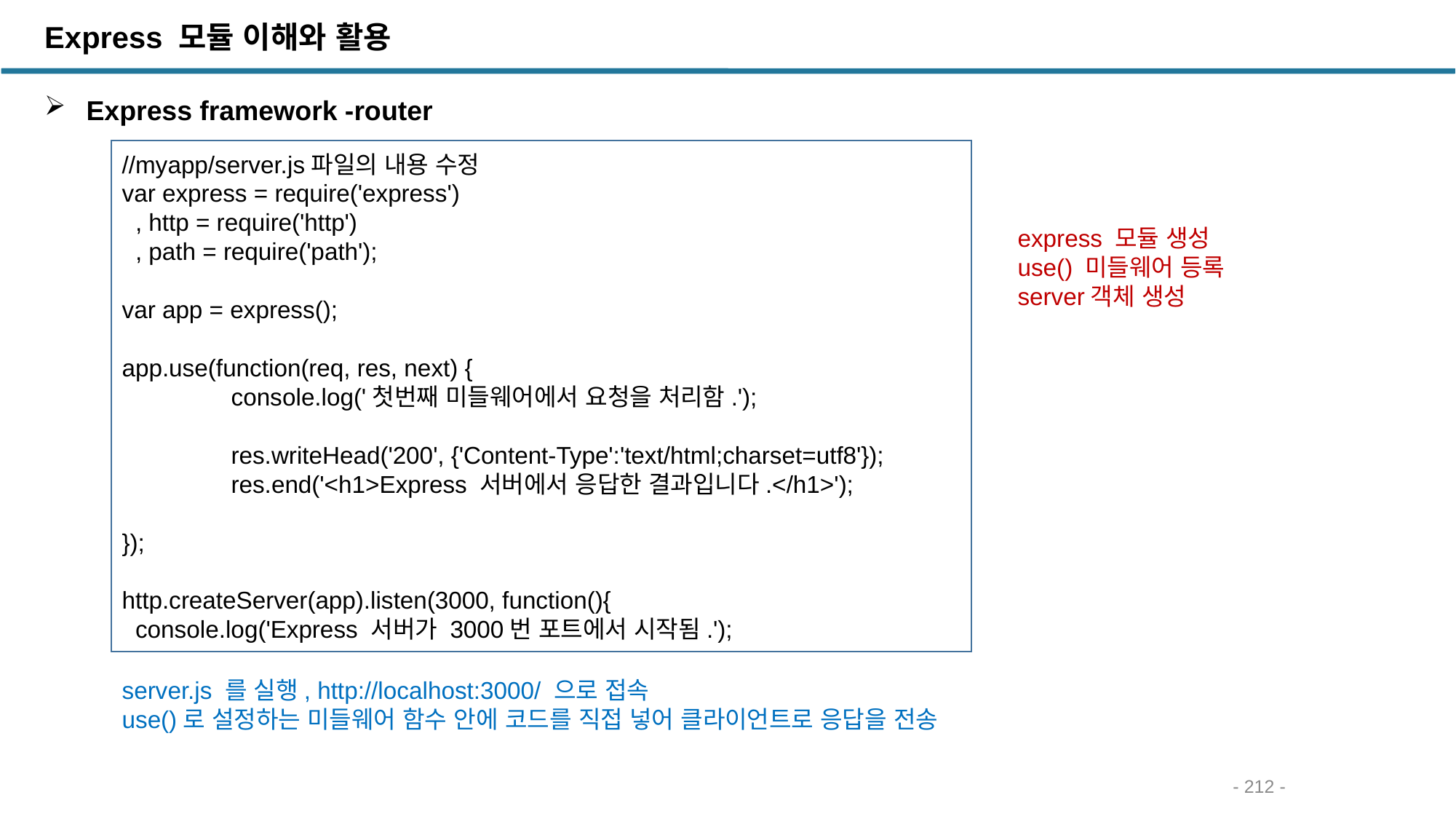

Express 모듈 이해와 활용
 Express framework -router

//myapp/server.js파일의 내용 수정
var express = require('express')
  , http = require('http')
  , path = require('path');

var app = express();

app.use(function(req, res, next) {
	console.log('첫번째 미들웨어에서 요청을 처리함.');

	res.writeHead('200', {'Content-Type':'text/html;charset=utf8'});
	res.end('<h1>Express 서버에서 응답한 결과입니다.</h1>');

});

http.createServer(app).listen(3000, function(){
  console.log('Express 서버가 3000번 포트에서 시작됨.');
express 모듈 생성
use() 미들웨어 등록
server객체 생성
server.js 를 실행, http://localhost:3000/ 으로 접속
use()로 설정하는 미들웨어 함수 안에 코드를 직접 넣어 클라이언트로 응답을 전송
- 212 -